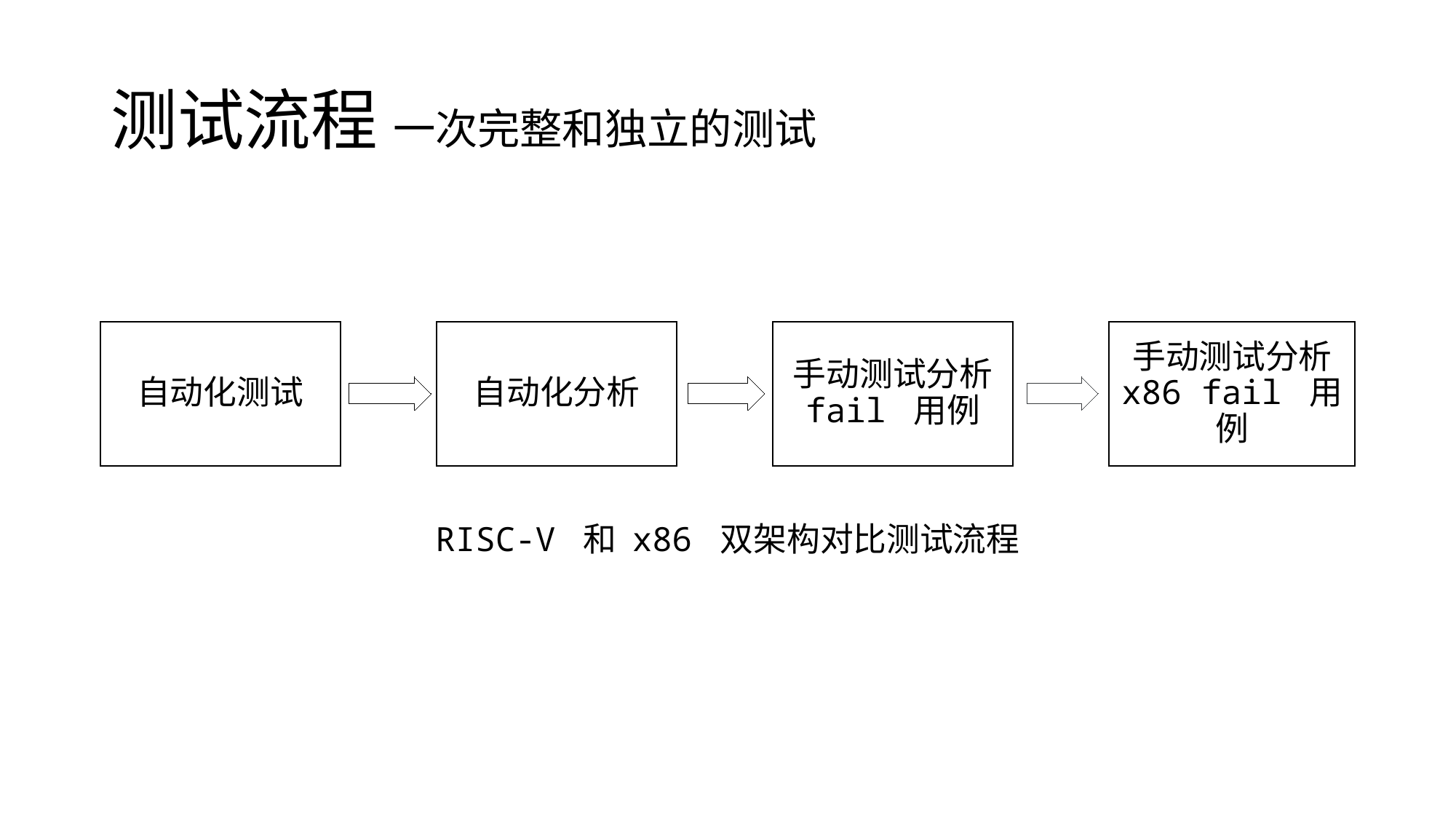

# 测试流程 一次完整和独立的测试
自动化测试

自动化分析

手动测试分析 fail 用例

手动测试分析 x86 fail 用例
RISC-V 和 x86 双架构对比测试流程